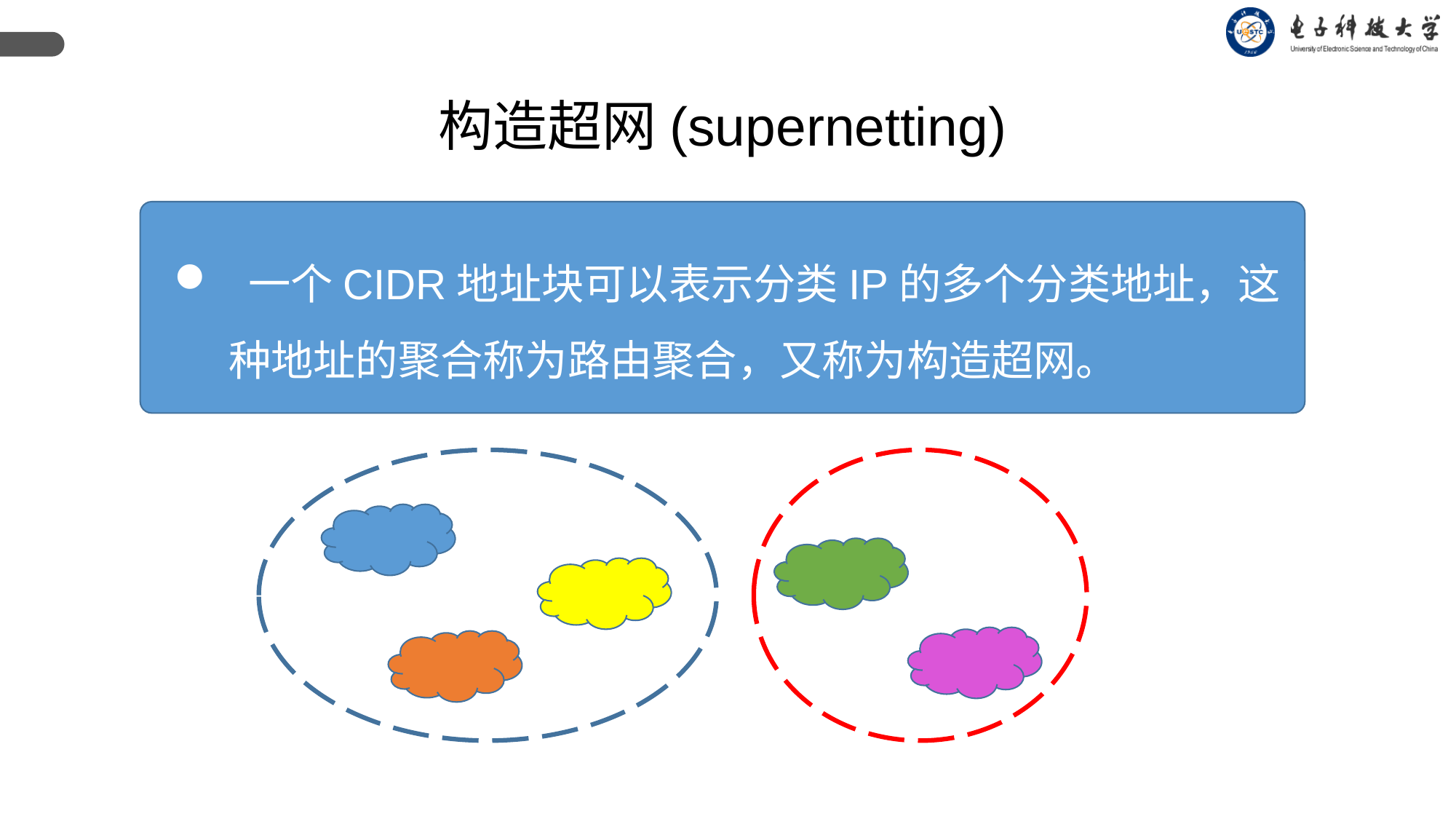

构造超网(supernetting)

 一个CIDR地址块可以表示分类IP的多个分类地址，这种地址的聚合称为路由聚合，又称为构造超网。